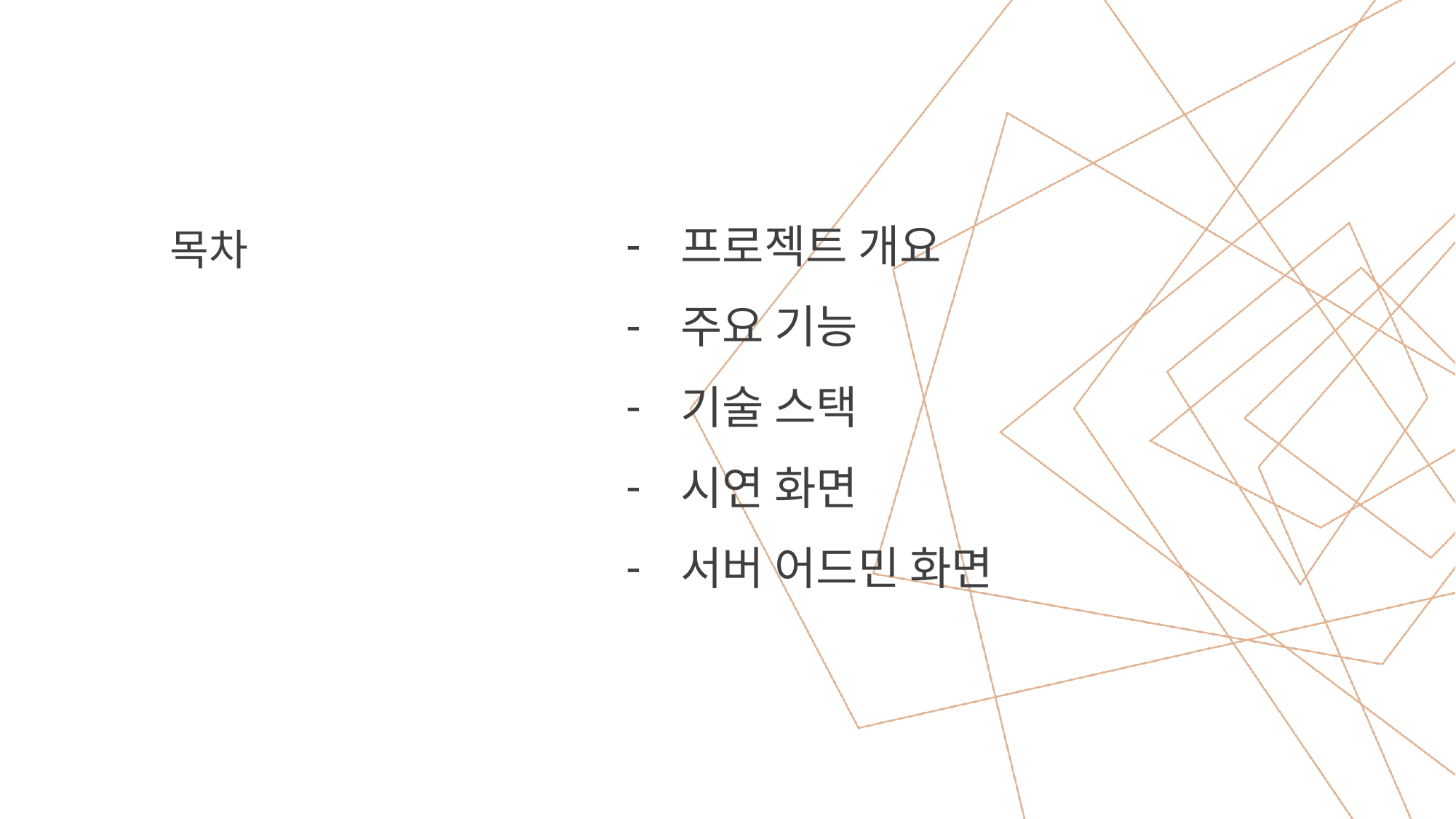

# 목차
프로젝트 개요
주요 기능
기술 스택
시연 화면
서버 어드민 화면